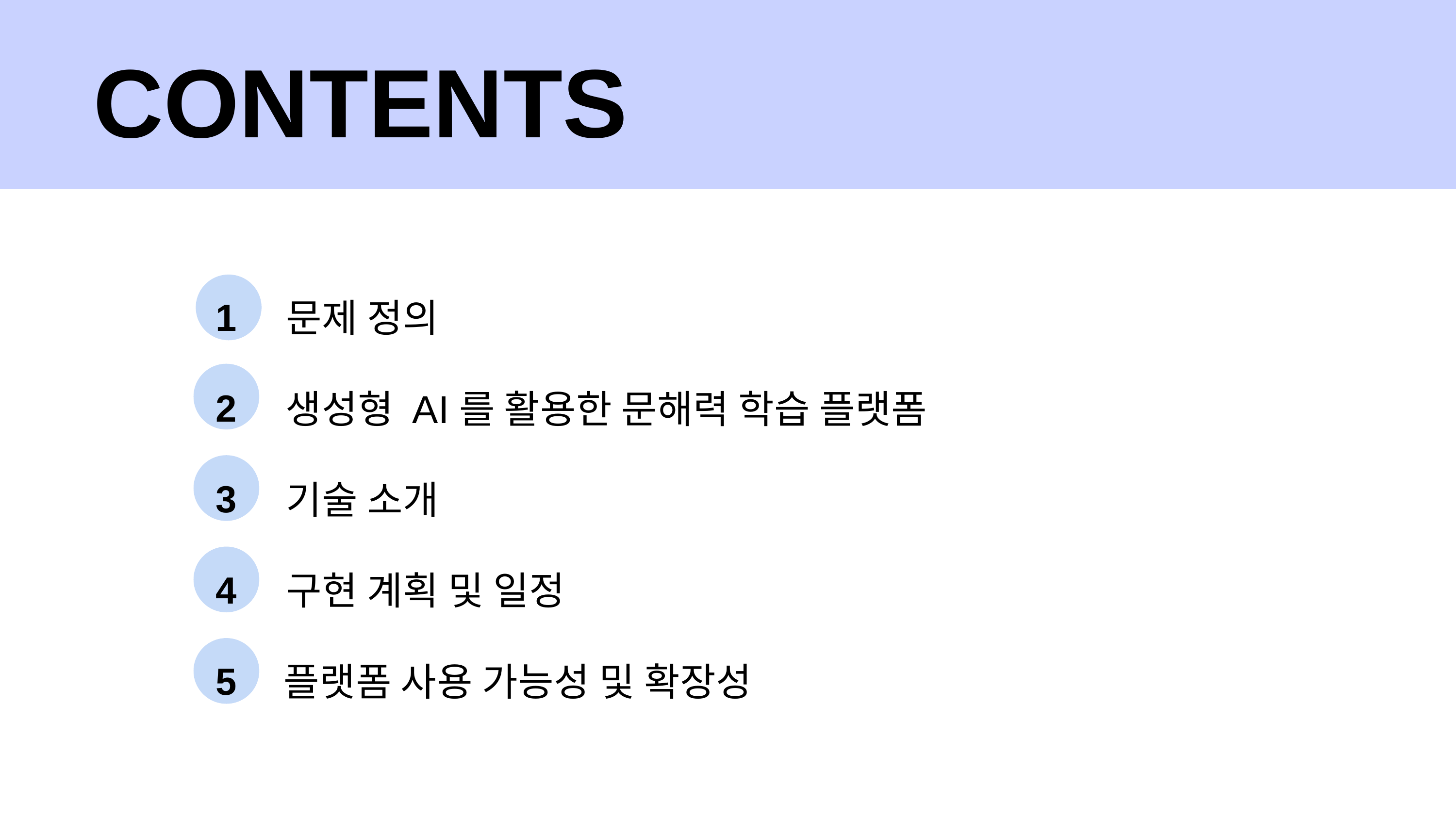

CONTENTS
문제 정의
1

생성형 AI를 활용한 문해력 학습 플랫폼
2

기술 소개
3

구현 계획 및 일정
4

플랫폼 사용 가능성 및 확장성
5